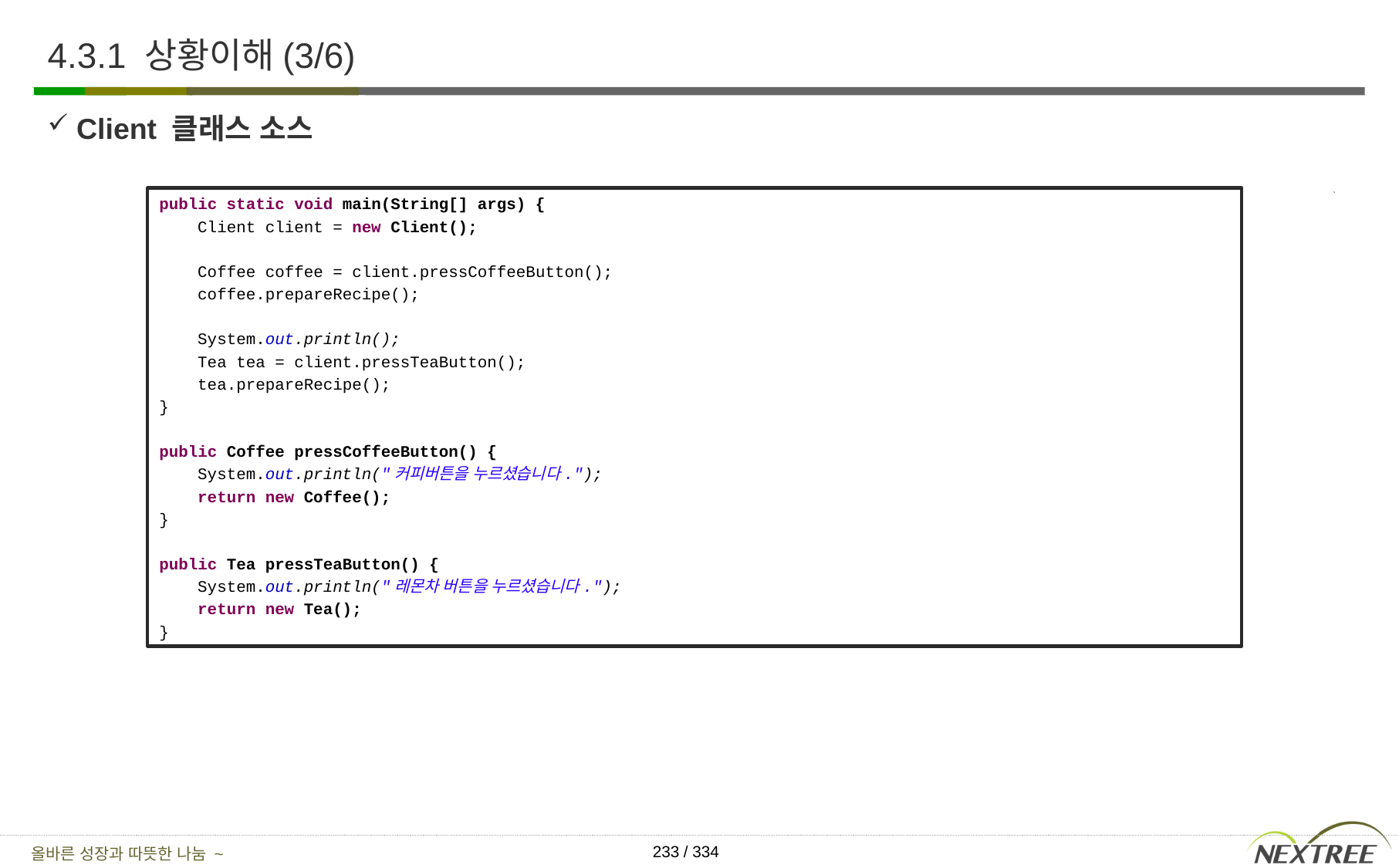

# 4.3.1 상황이해(3/6)
Client 클래스 소스
public static void main(String[] args) {
    Client client = new Client();

    Coffee coffee = client.pressCoffeeButton();
    coffee.prepareRecipe();

    System.out.println();
    Tea tea = client.pressTeaButton();
    tea.prepareRecipe();
}

public Coffee pressCoffeeButton() {
    System.out.println("커피버튼을 누르셨습니다.");
    return new Coffee();
}

public Tea pressTeaButton() {
    System.out.println("레몬차 버튼을 누르셨습니다.");
    return new Tea();
}